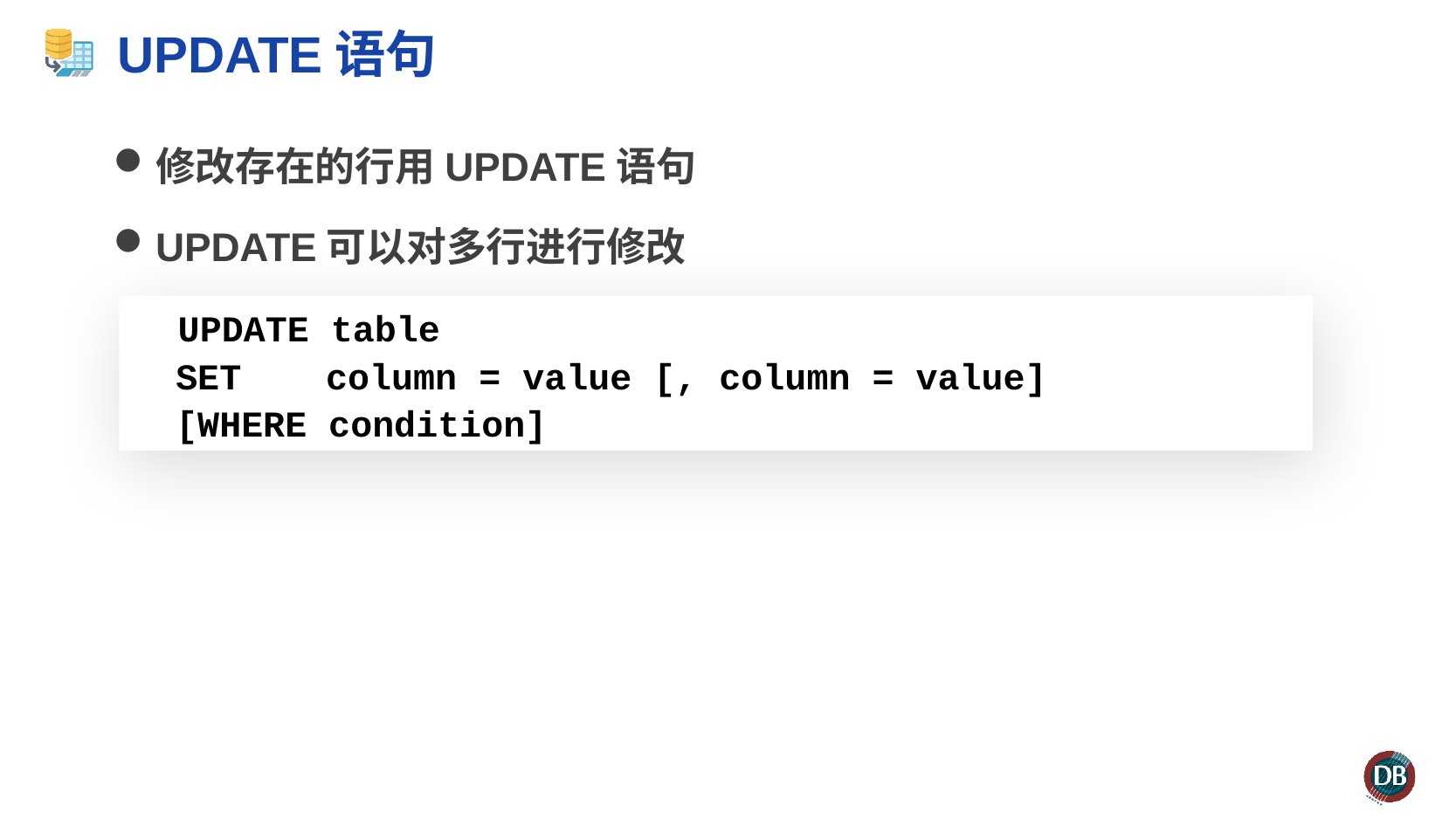

# UPDATE语句
修改存在的行用UPDATE语句
UPDATE可以对多行进行修改
     UPDATE table
  SET	 column = value [, column = value]
  [WHERE condition]